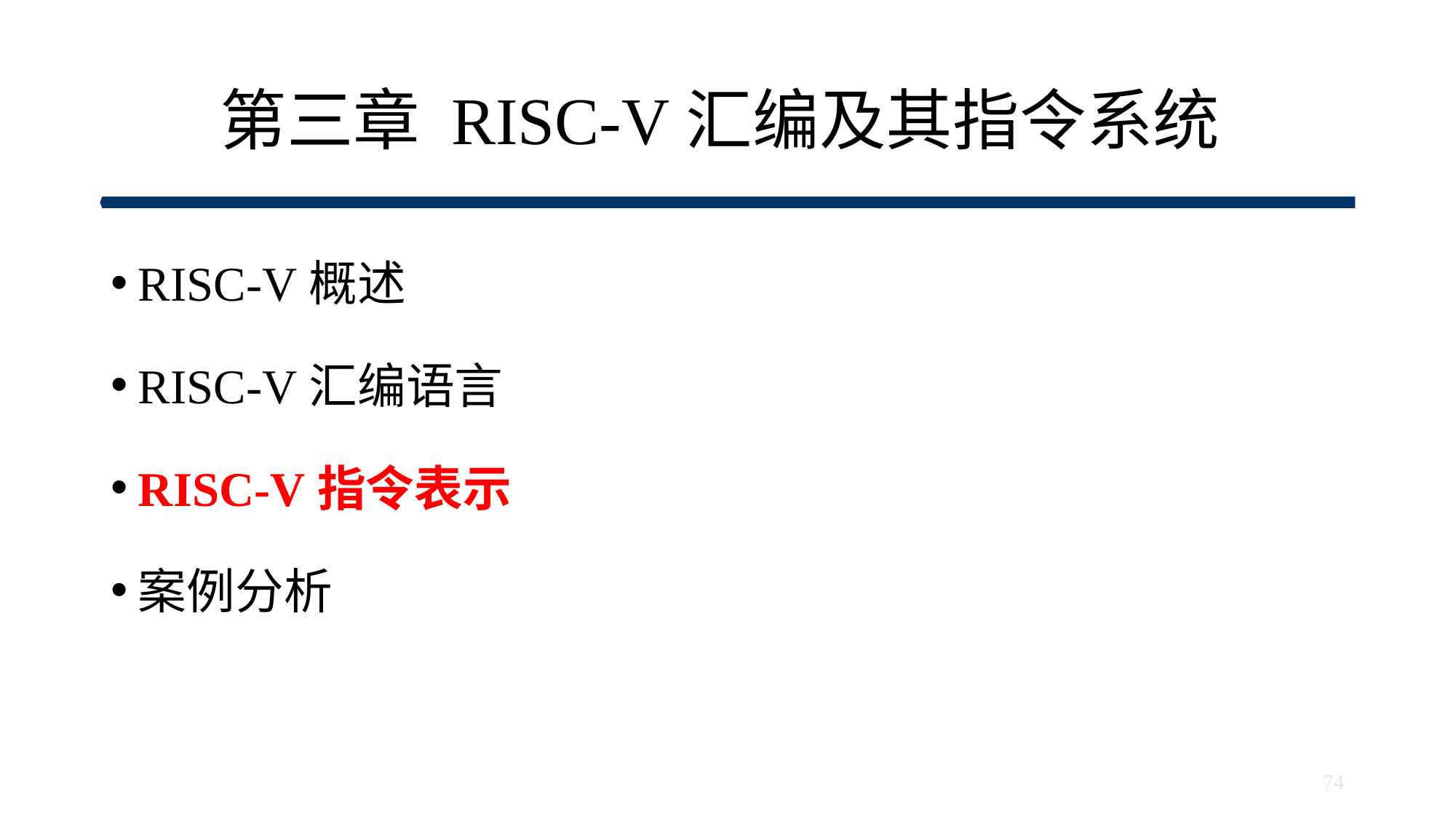

# 第三章 RISC-V汇编及其指令系统
RISC-V概述
RISC-V汇编语言
RISC-V指令表示
案例分析
74